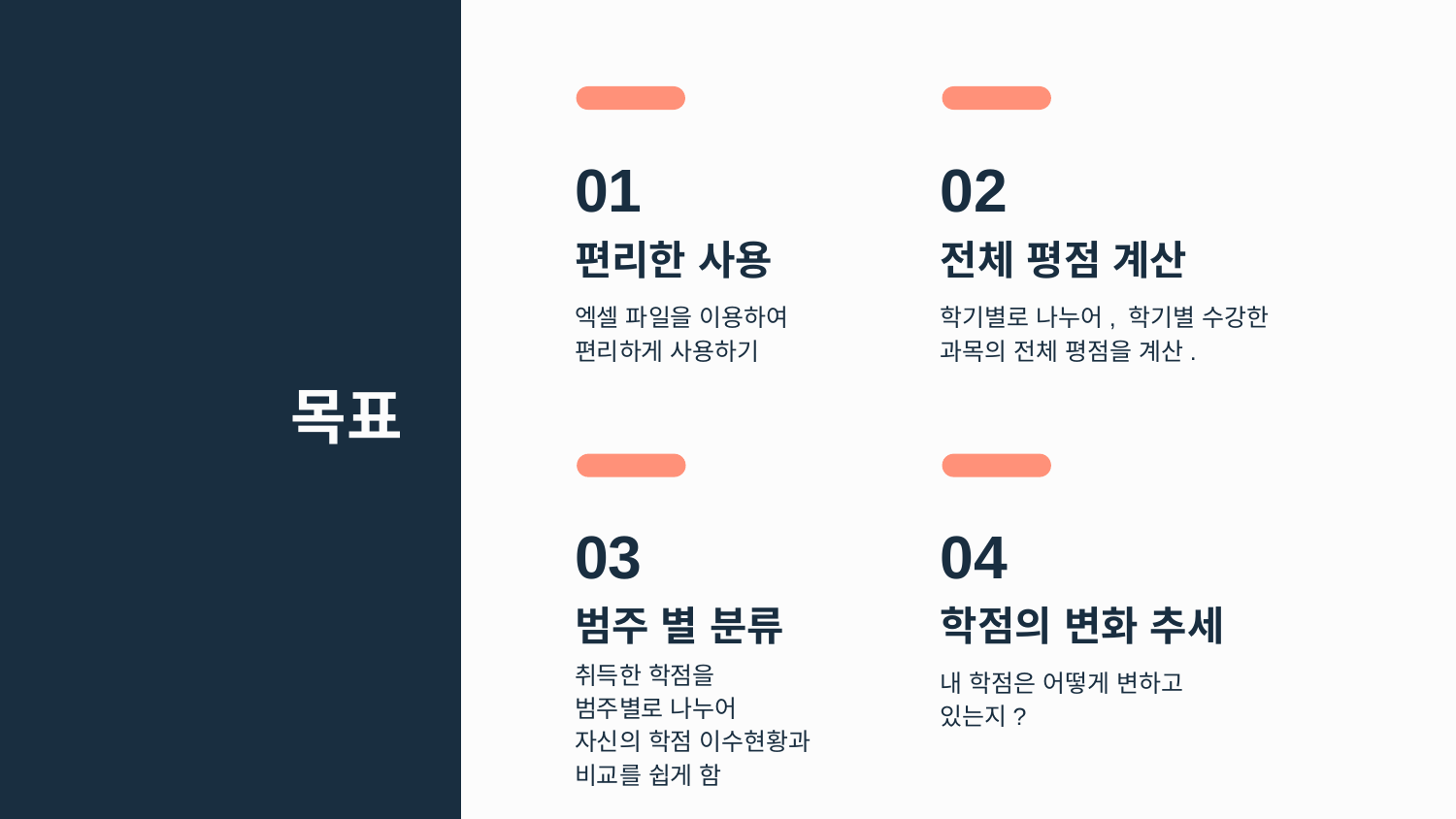

# 01
02
편리한 사용
전체 평점 계산

목표
엑셀 파일을 이용하여 편리하게 사용하기
학기별로 나누어, 학기별 수강한 과목의 전체 평점을 계산.

03
04
범주 별 분류

학점의 변화 추세
취득한 학점을
범주별로 나누어
자신의 학점 이수현황과
비교를 쉽게 함

내 학점은 어떻게 변하고 있는지?